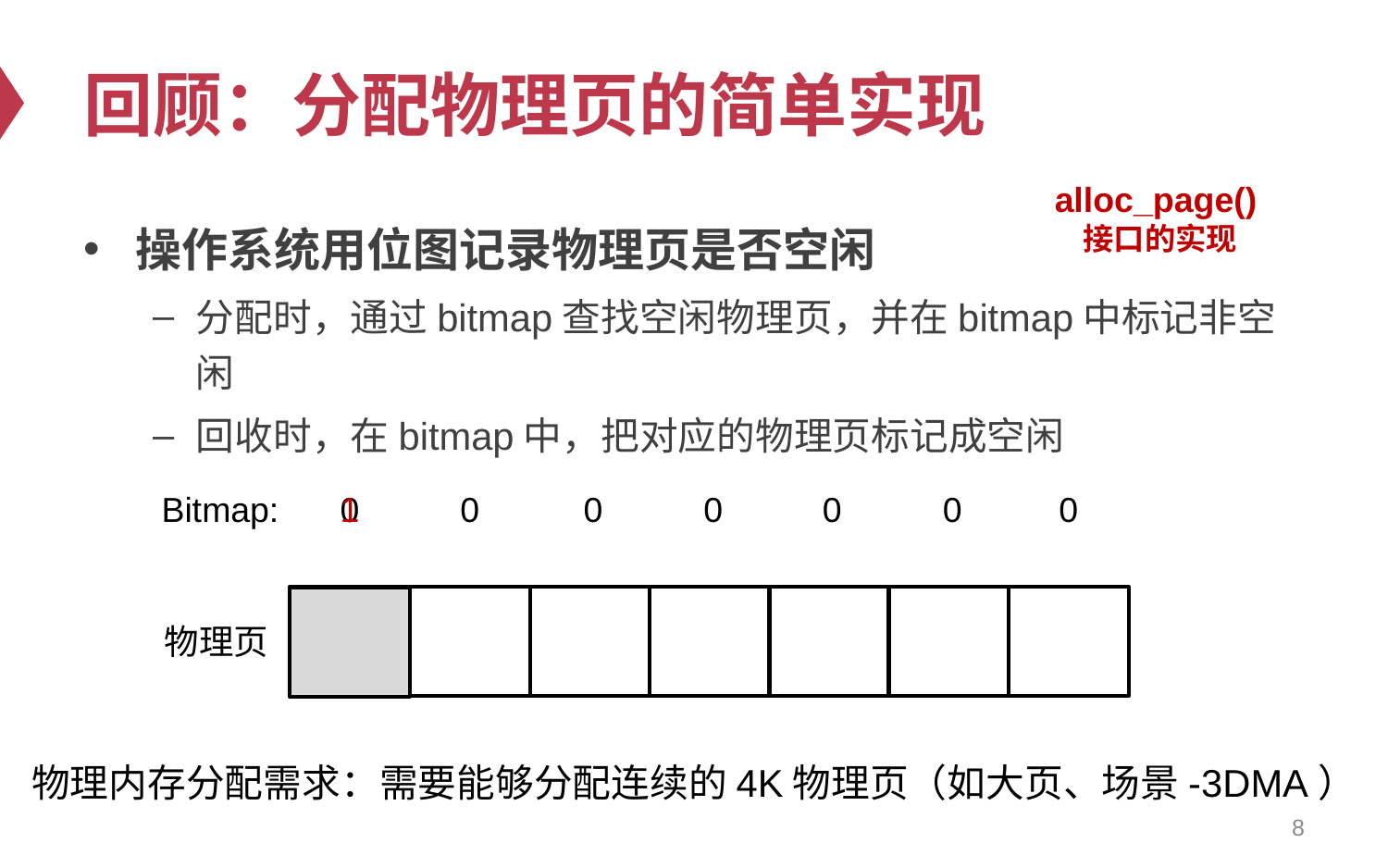

# 回顾：分配物理页的简单实现
alloc_page()接口的实现
操作系统用位图记录物理页是否空闲
分配时，通过bitmap查找空闲物理页，并在bitmap中标记非空闲
回收时，在bitmap中，把对应的物理页标记成空闲
1
Bitmap:
0
0
0
0
0
0
0

物理页
物理内存分配需求：需要能够分配连续的4K物理页（如大页、场景-3DMA）
8